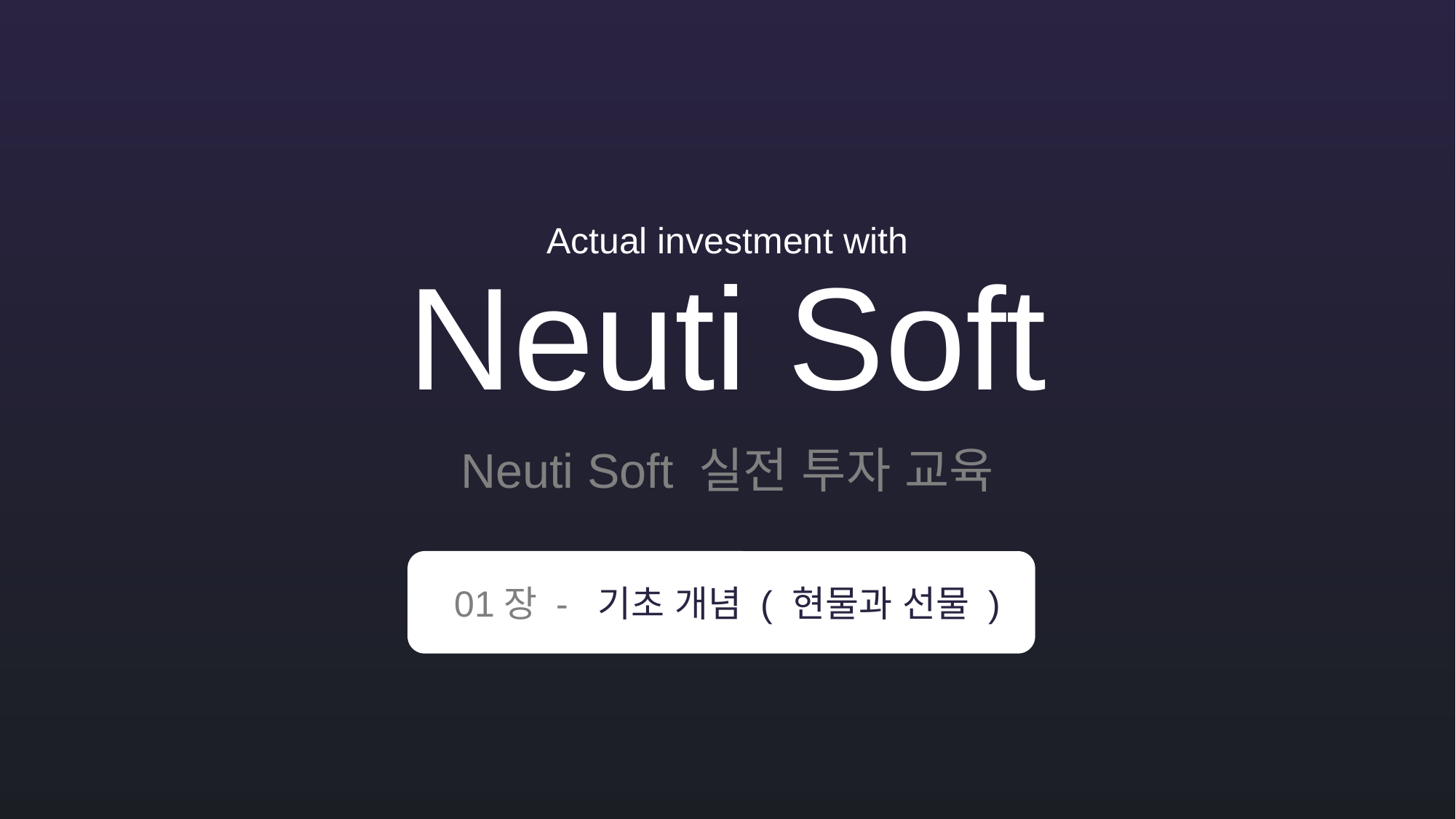

Actual investment with
Neuti Soft
Neuti Soft 실전 투자 교육

01장 -  기초 개념 ( 현물과 선물 )